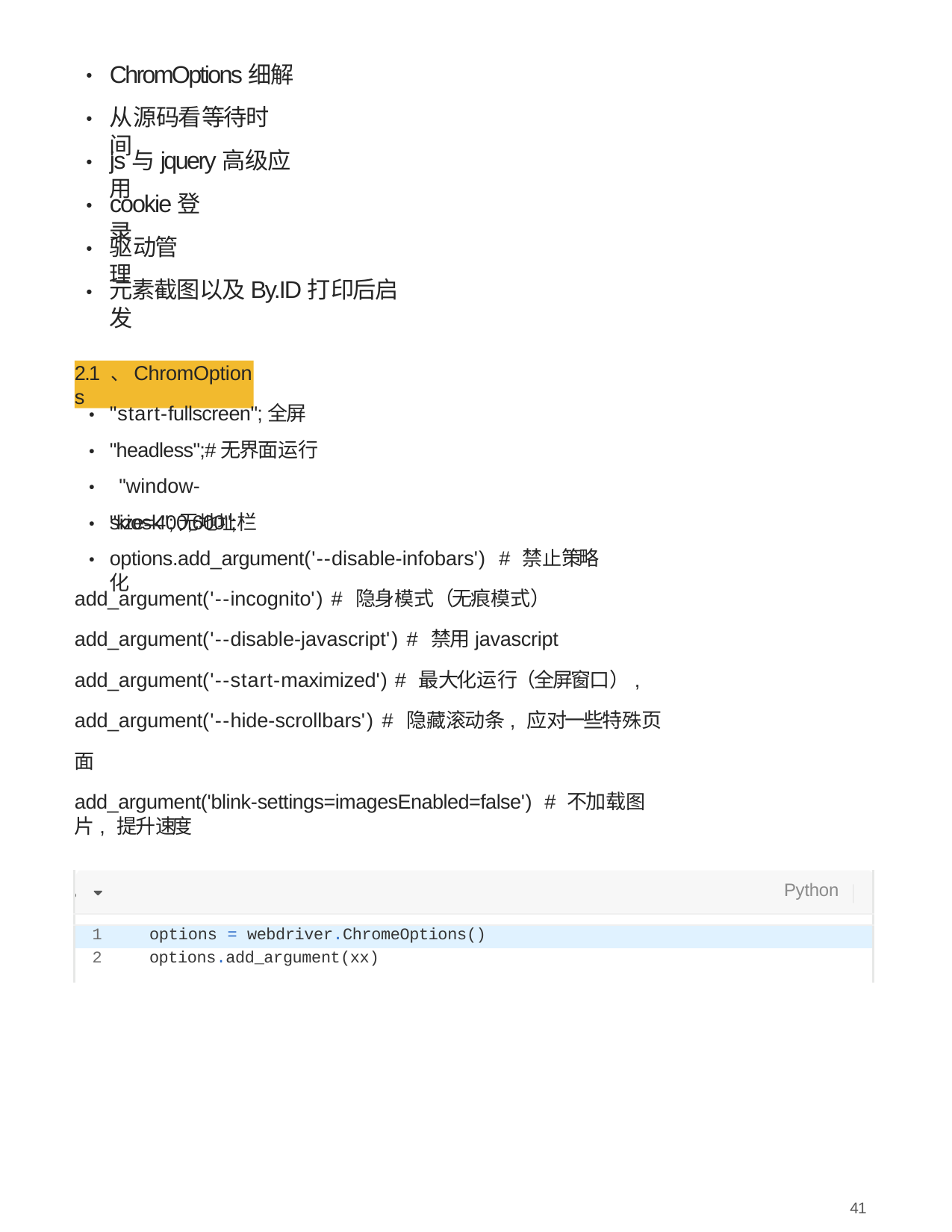

ChromOptions细解
●
从源码看等待时间
●
js与jquery⾼级应⽤
●
cookie登录
●
驱动管理
●
元素截图以及By.ID打印后启发
●
2.1 、ChromOptions
"start-fullscreen";全屏 "headless";#⽆界⾯运⾏ "window-size=400,600";
●
●
●
"kiosk";⽆地址栏
options.add_argument('--disable-infobars')  # 禁⽌策略化
●
●
add_argument('--incognito') # 隐身模式（⽆痕模式）
add_argument('--disable-javascript') # 禁⽤javascript add_argument('--start-maximized') # 最⼤化运⾏（全屏窗⼝）, add_argument('--hide-scrollbars') # 隐藏滚动条, 应对⼀些特殊⻚⾯
add_argument('blink-settings=imagesEnabled=false')  # 不加载图⽚, 提升速度

例⼦：浏览器后台运⾏
| Python |
| --- |
|  |
| 1 options = webdriver.ChromeOptions() |
| 2 options.add\_argument(xx) |

41